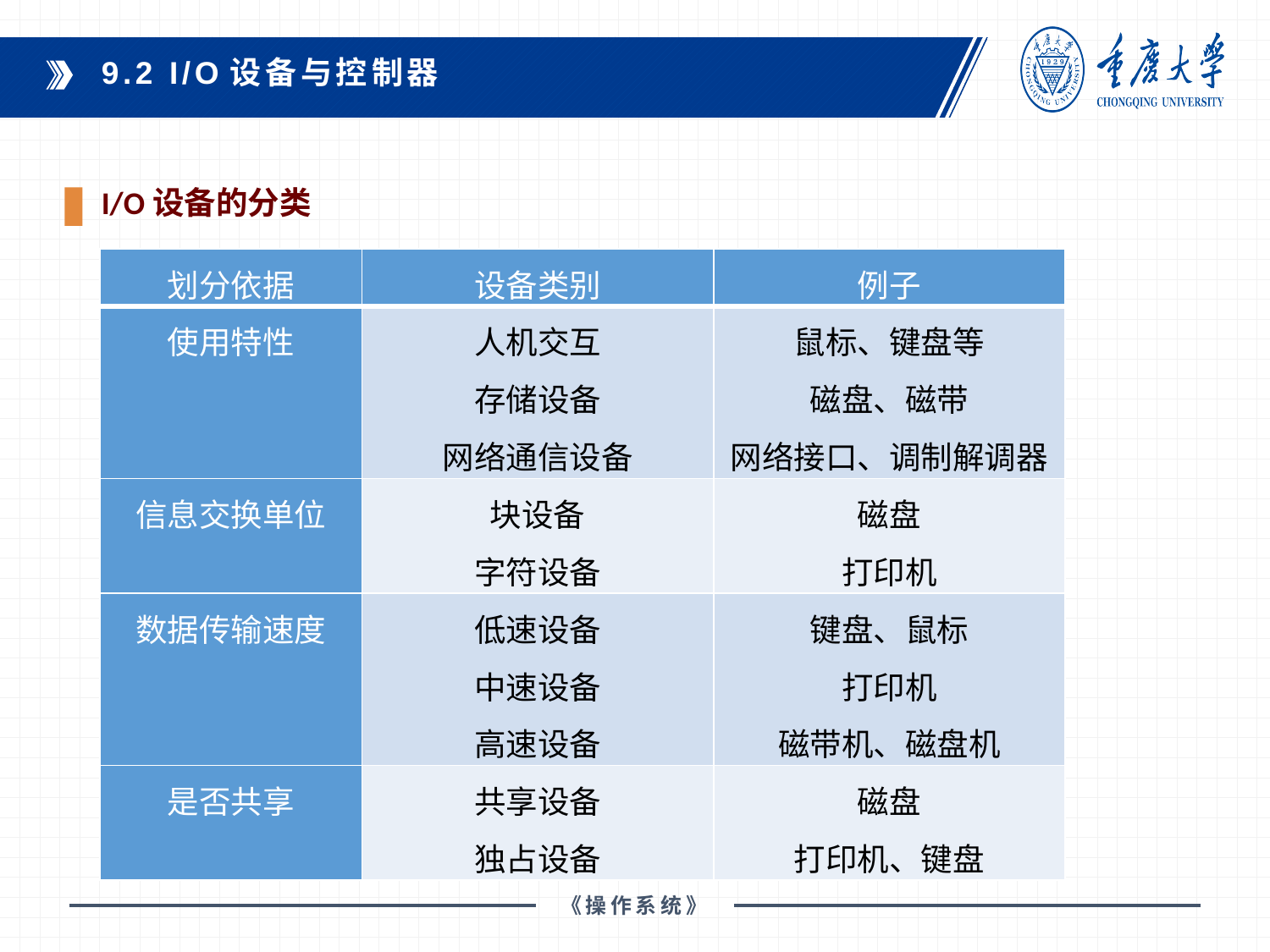

9.2 I/O设备与控制器
I/O设备的分类

| 划分依据 | 设备类别 | 例子 |
| --- | --- | --- |
| 使用特性 | 人机交互 存储设备 网络通信设备 | 鼠标、键盘等 磁盘、磁带 网络接口、调制解调器 |
| 信息交换单位 | 块设备 字符设备 | 磁盘 打印机 |
| 数据传输速度 | 低速设备 中速设备 高速设备 | 键盘、鼠标 打印机 磁带机、磁盘机 |
| 是否共享 | 共享设备 独占设备 | 磁盘 打印机、键盘 |